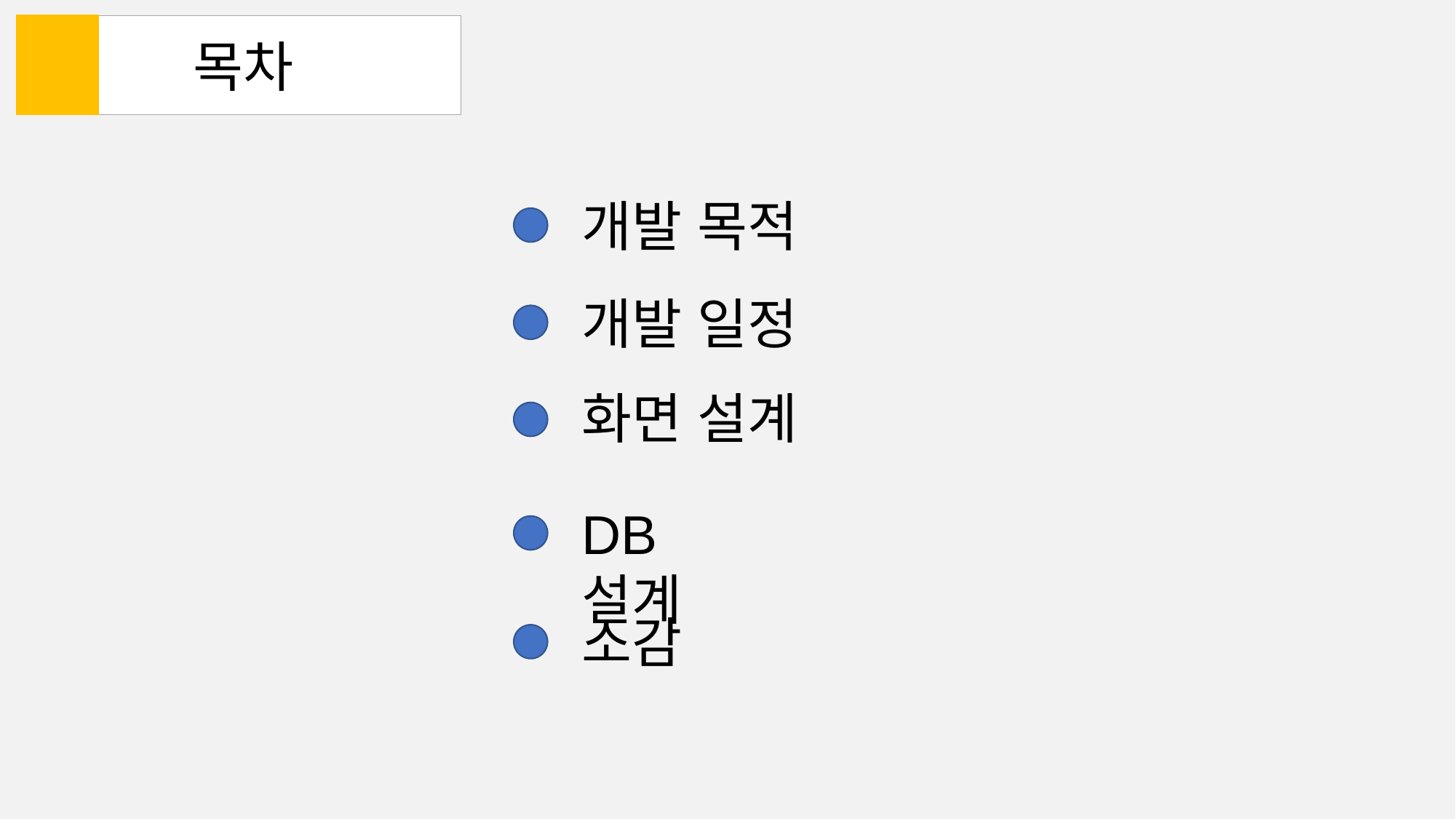

목차
개발 목적

개발 일정

화면 설계

DB 설계

소감